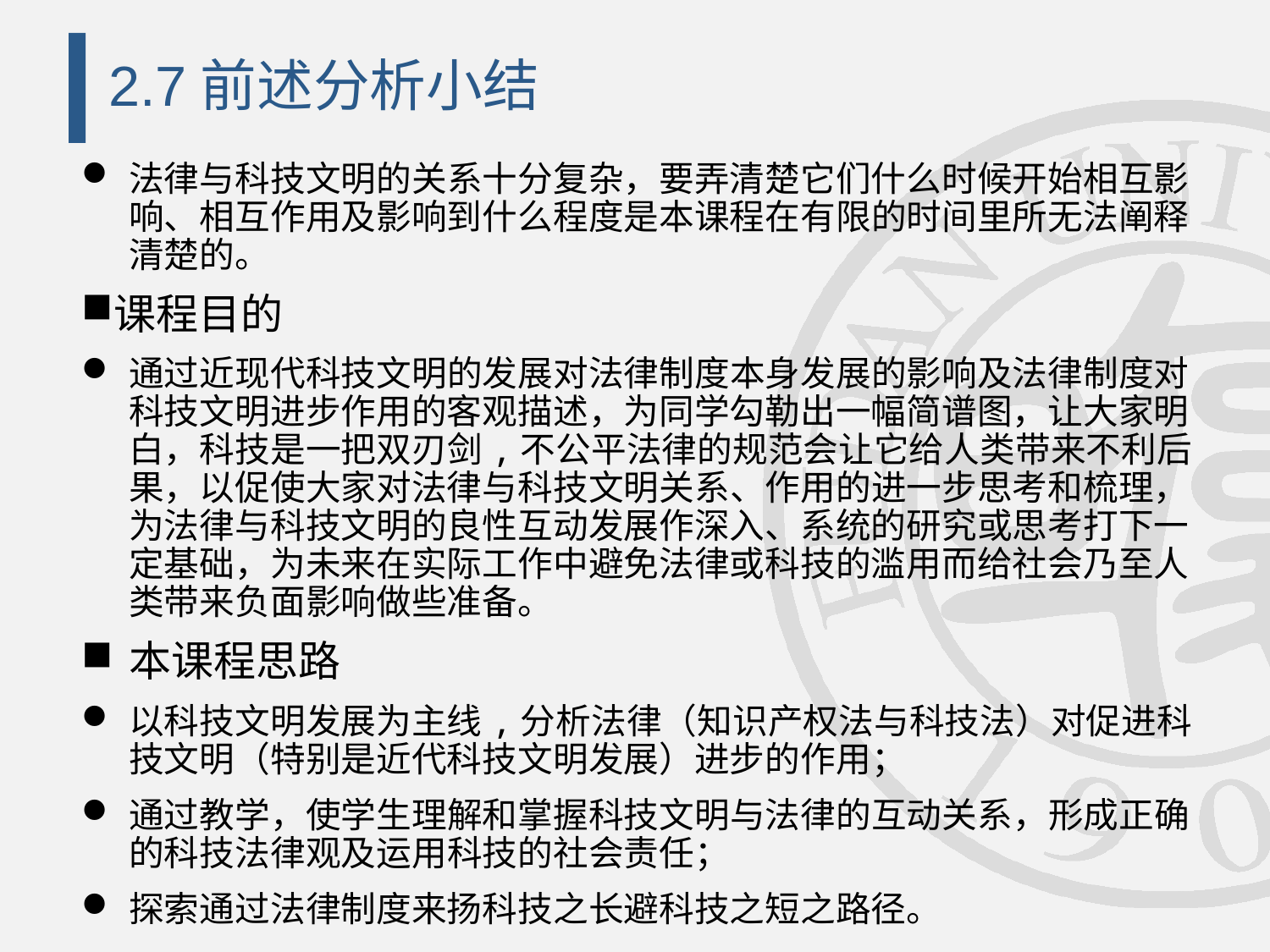

# 2.7前述分析小结
法律与科技文明的关系十分复杂，要弄清楚它们什么时候开始相互影响、相互作用及影响到什么程度是本课程在有限的时间里所无法阐释清楚的。
课程目的
通过近现代科技文明的发展对法律制度本身发展的影响及法律制度对科技文明进步作用的客观描述，为同学勾勒出一幅简谱图，让大家明白，科技是一把双刃剑,不公平法律的规范会让它给人类带来不利后果，以促使大家对法律与科技文明关系、作用的进一步思考和梳理，为法律与科技文明的良性互动发展作深入、系统的研究或思考打下一定基础，为未来在实际工作中避免法律或科技的滥用而给社会乃至人类带来负面影响做些准备。
本课程思路
以科技文明发展为主线,分析法律（知识产权法与科技法）对促进科技文明（特别是近代科技文明发展）进步的作用；
通过教学，使学生理解和掌握科技文明与法律的互动关系，形成正确的科技法律观及运用科技的社会责任；
探索通过法律制度来扬科技之长避科技之短之路径。